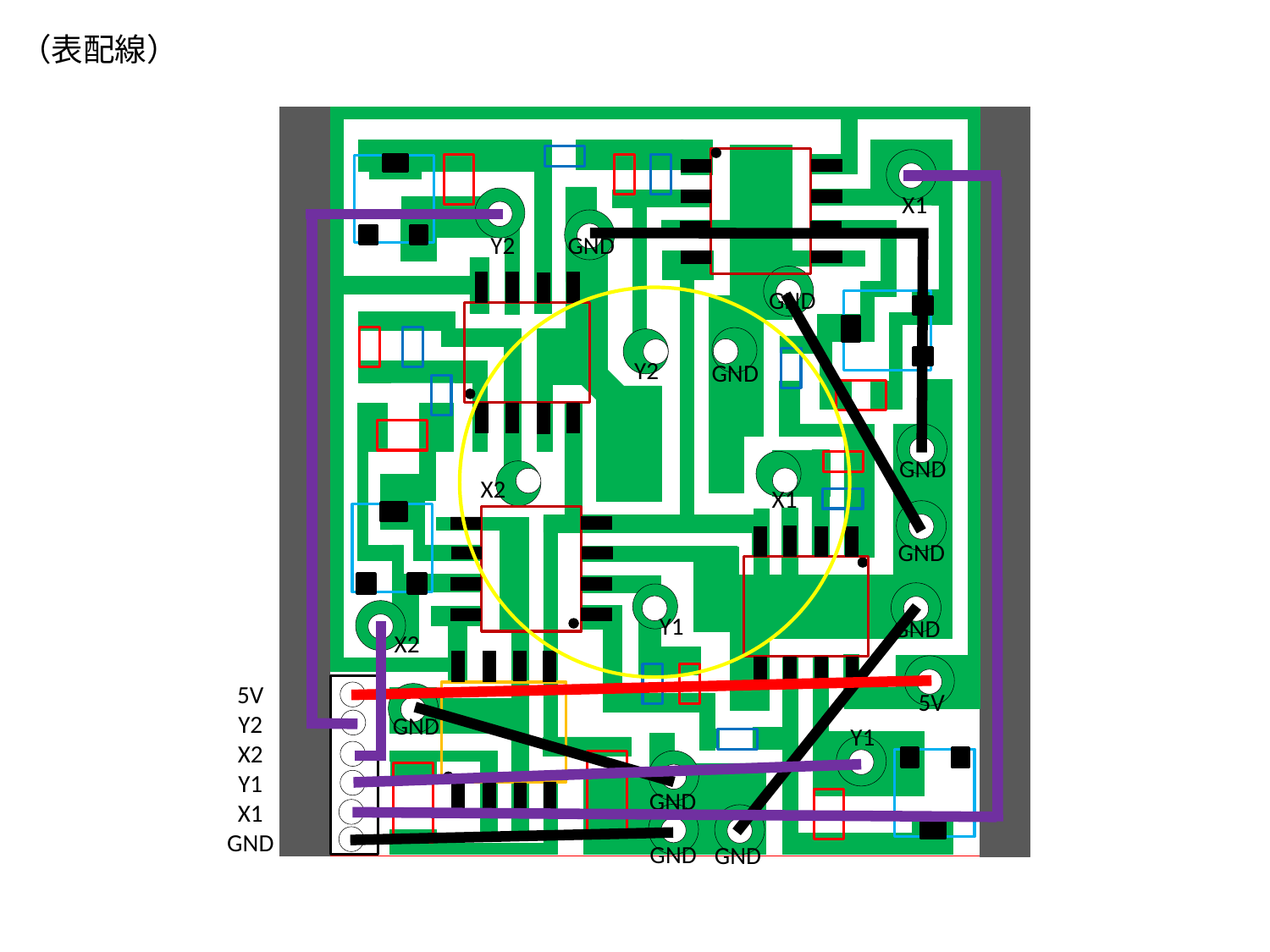

（表配線）

X1

Y2
GND

GND

Y2
GND

GND

X2

X1

GND

Y1

GND

X2

5V
Y2
X2
Y1
X1
GND

5V

GND

Y1

GND

GND

GND